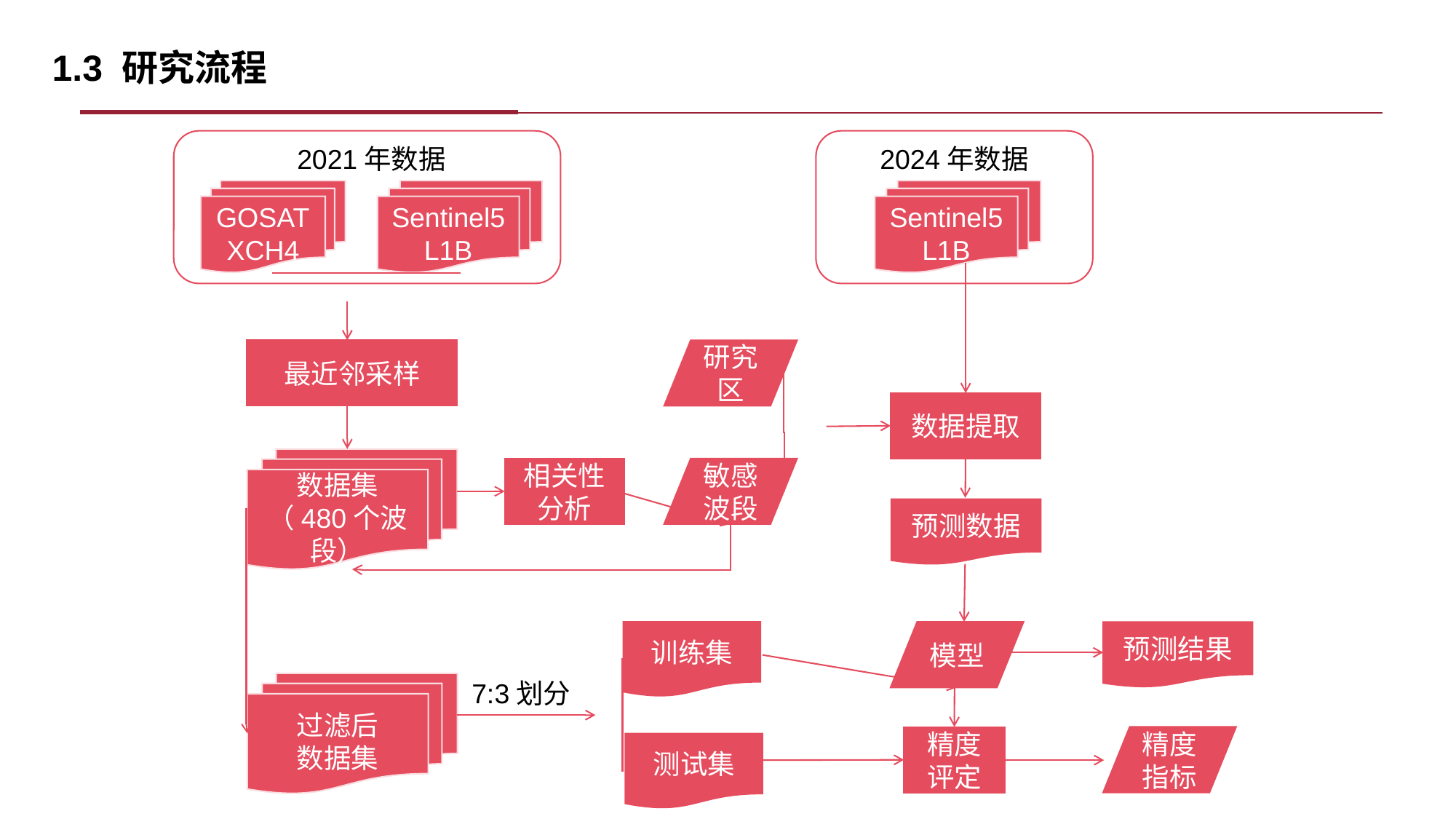

1.3 研究流程

2021年数据
2024年数据
GOSAT
XCH4
Sentinel5
L1B
Sentinel5
L1B
最近邻采样
研究区
数据提取
数据集
（480个波段）
相关性分析
敏感波段
预测数据
训练集
模型
预测结果
7:3划分
过滤后
数据集
精度指标
精度评定
测试集